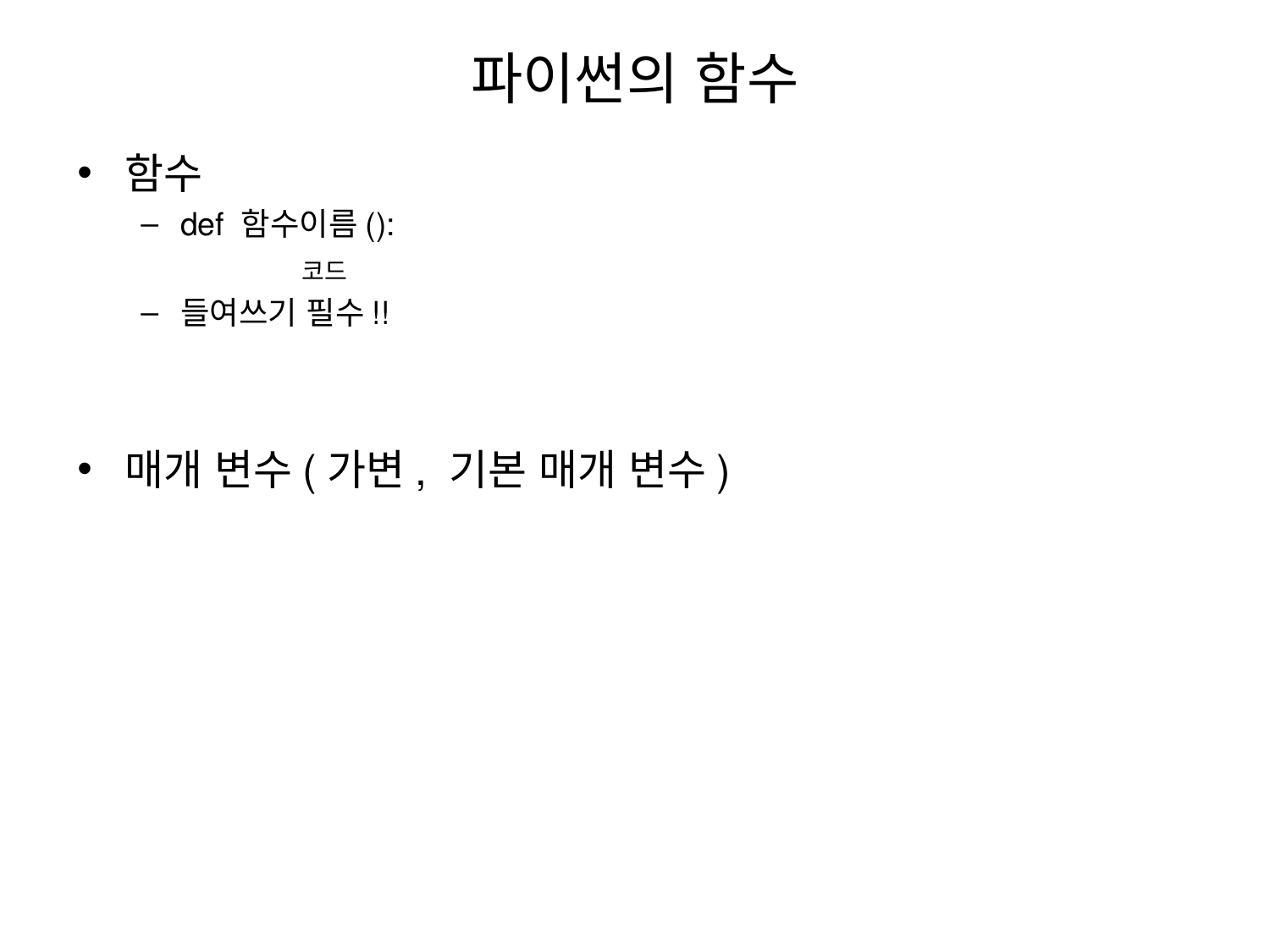

# 파이썬의 함수
함수
def 함수이름():
	   코드
들여쓰기 필수!!

매개 변수(가변, 기본 매개 변수)